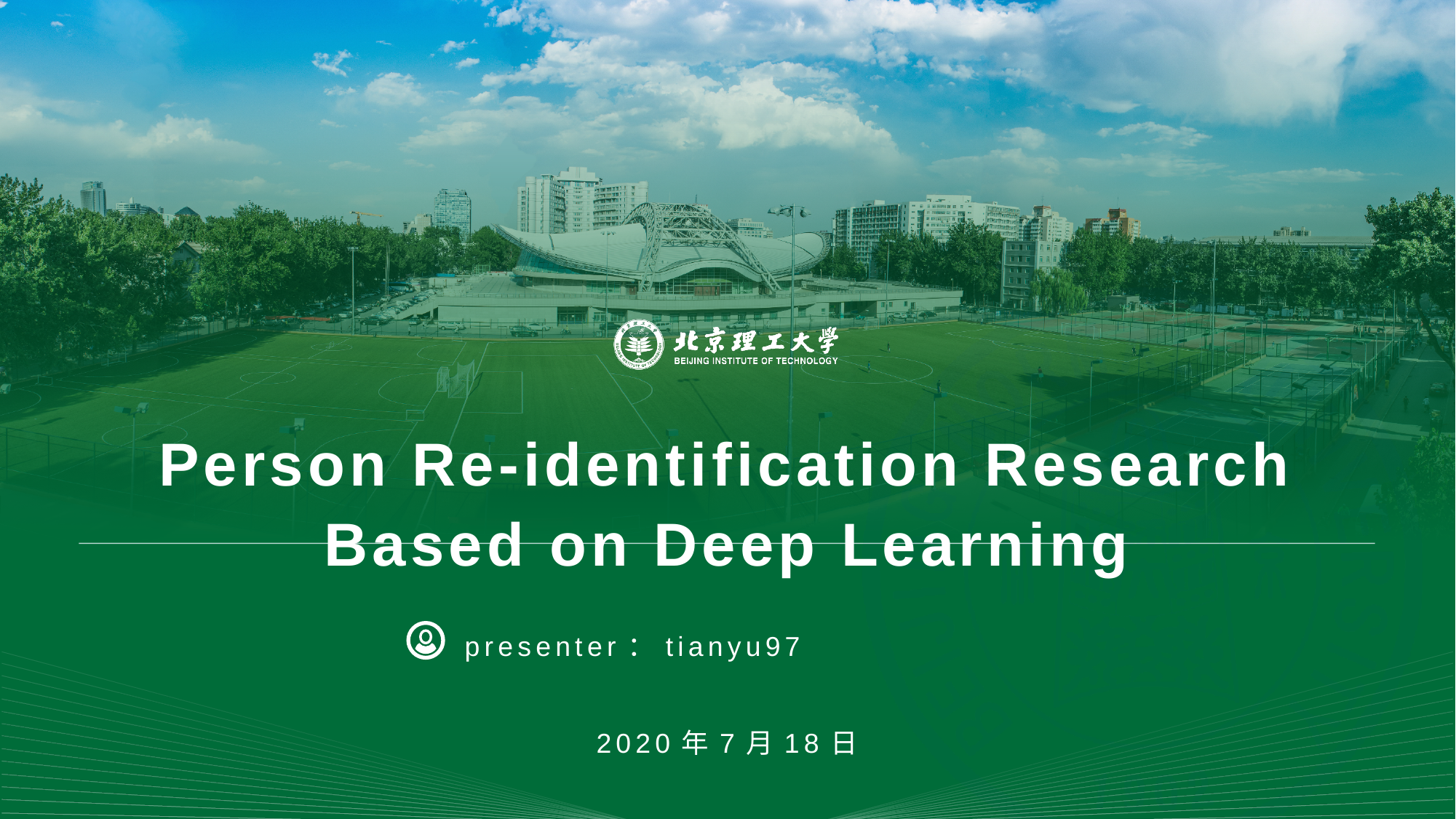

Person Re-identification Research Based on Deep Learning

presenter：tianyu97
2020年7月18日